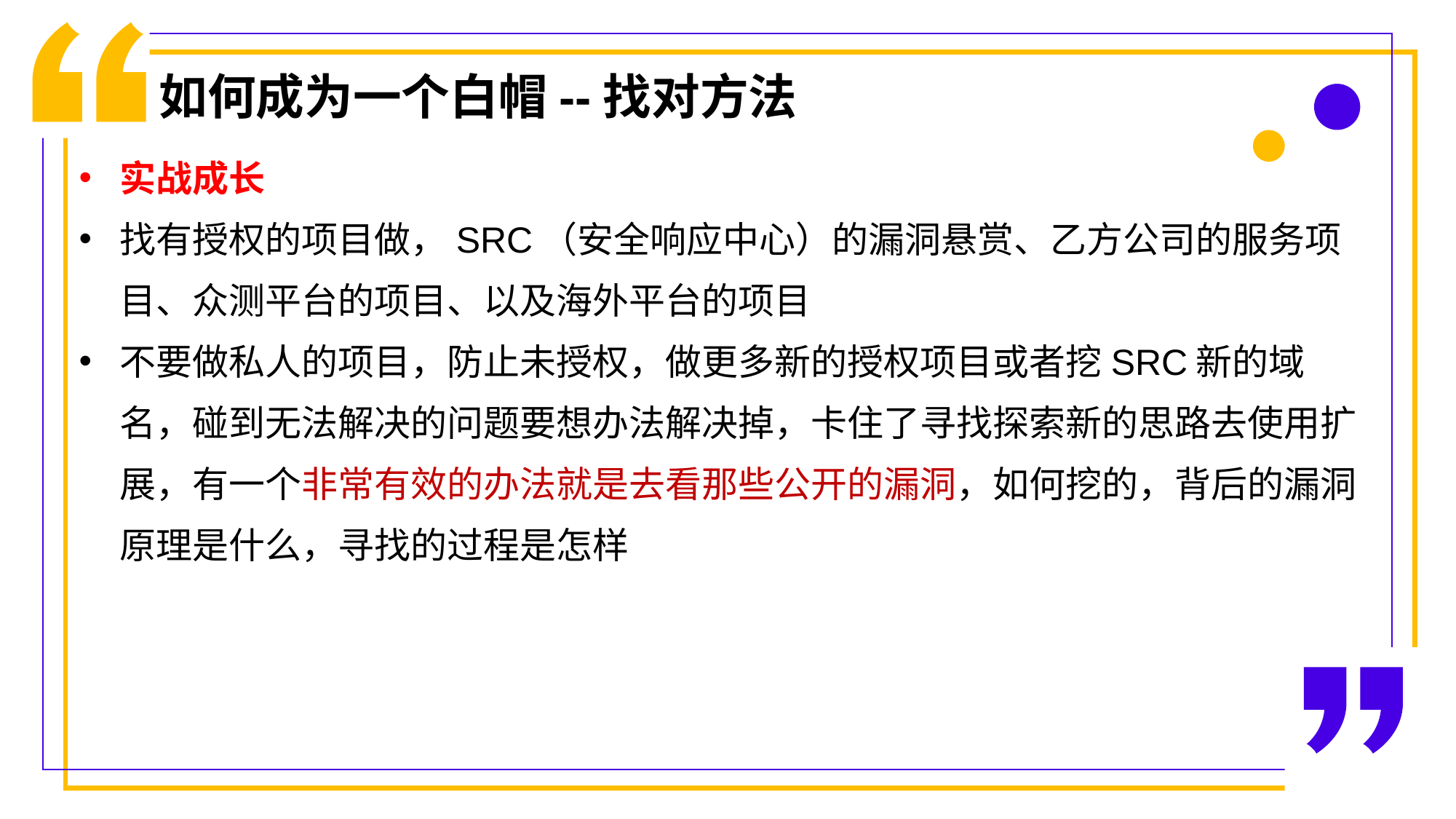

如何成为一个白帽--找对方法

实战成长
找有授权的项目做，SRC（安全响应中心）的漏洞悬赏、乙方公司的服务项目、众测平台的项目、以及海外平台的项目
不要做私人的项目，防止未授权，做更多新的授权项目或者挖SRC新的域名，碰到无法解决的问题要想办法解决掉，卡住了寻找探索新的思路去使用扩展，有一个非常有效的办法就是去看那些公开的漏洞，如何挖的，背后的漏洞原理是什么，寻找的过程是怎样